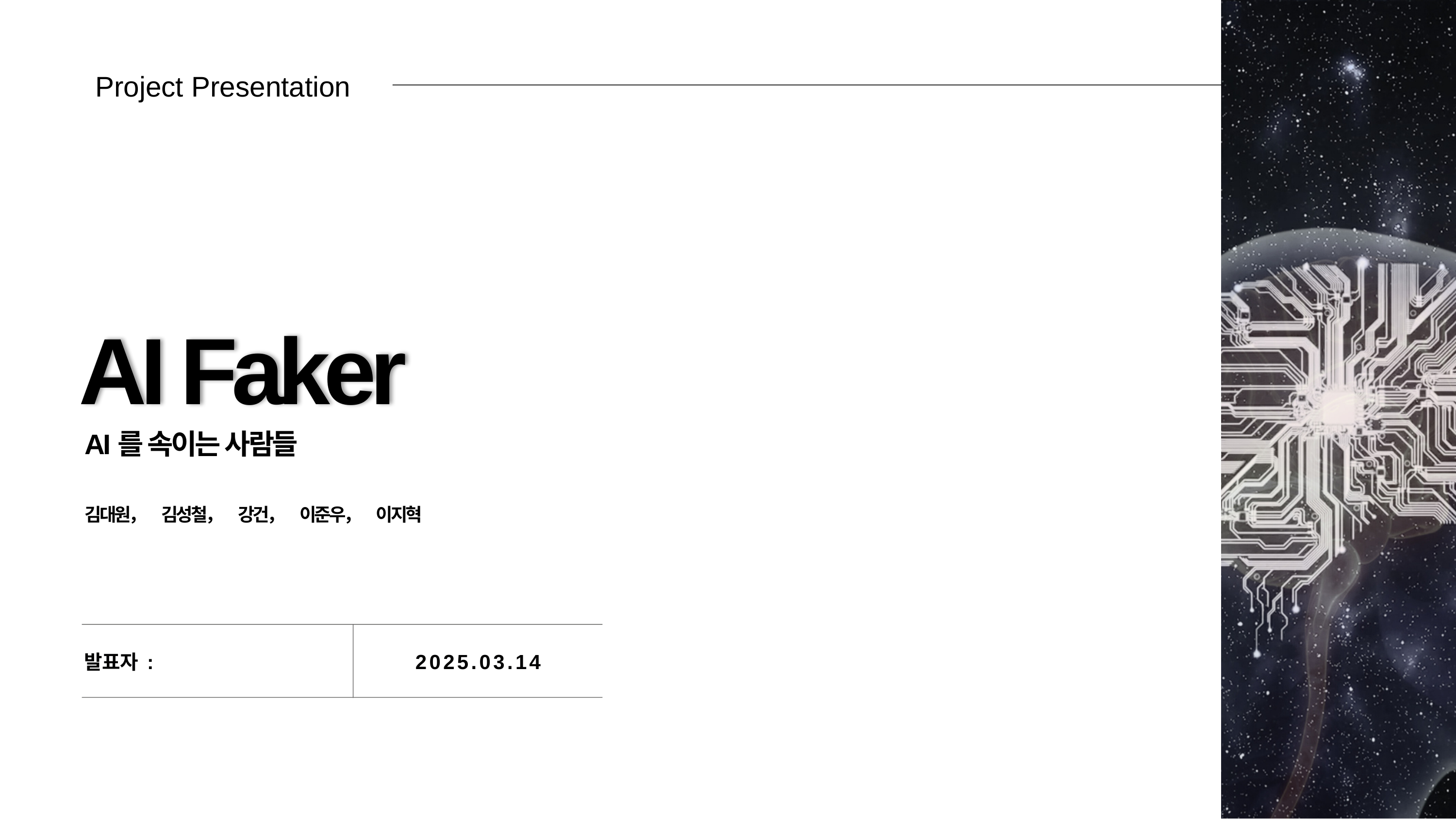

Project Presentation

AI Faker
AI를 속이는 사람들

김대원，　김성철，　강건，　이준우，　이지혁

2025.03.14
발표자 :